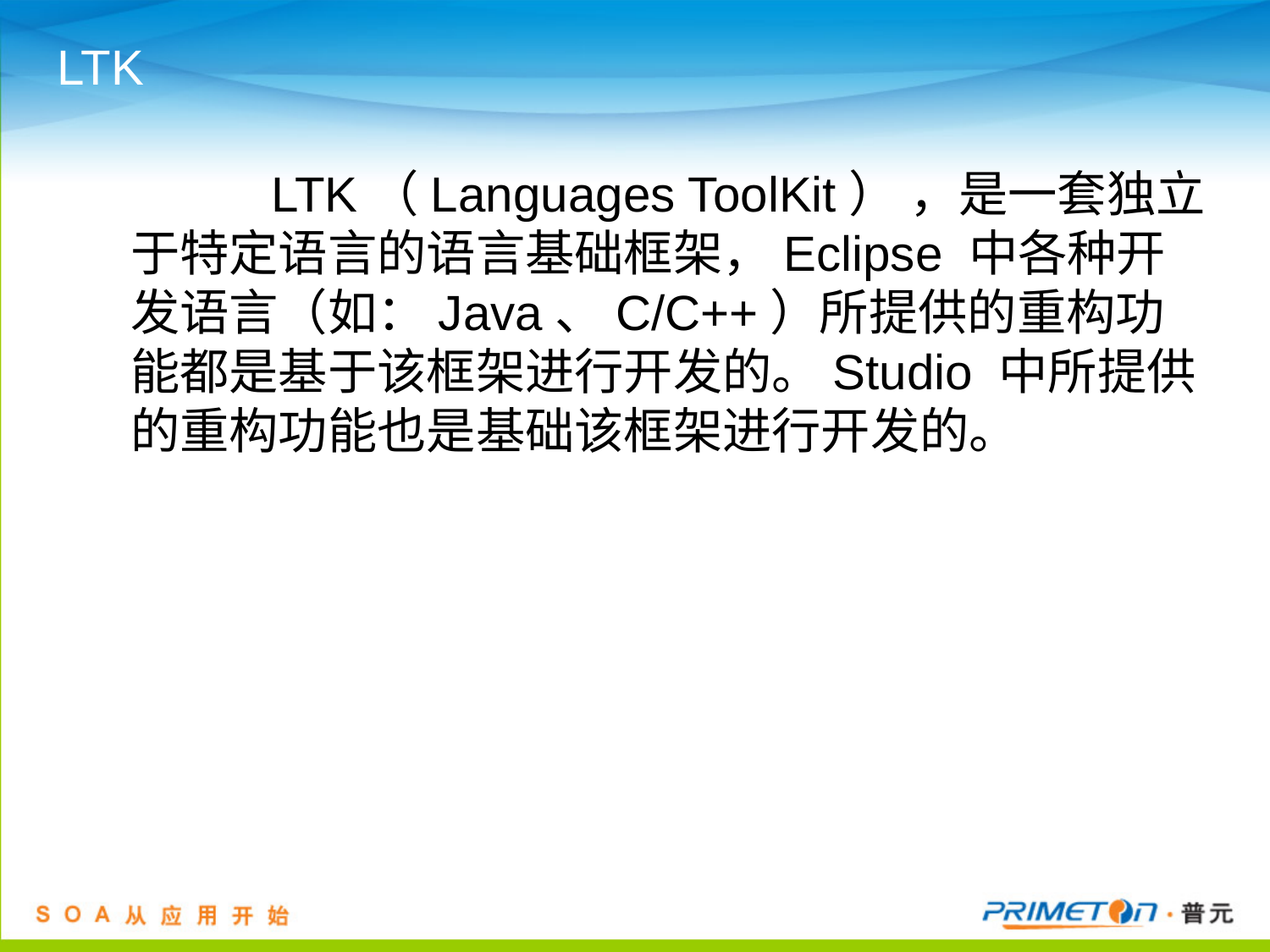

# LTK
		 LTK（Languages ToolKit） ，是一套独立于特定语言的语言基础框架，Eclipse 中各种开发语言（如：Java、C/C++）所提供的重构功能都是基于该框架进行开发的。Studio 中所提供的重构功能也是基础该框架进行开发的。